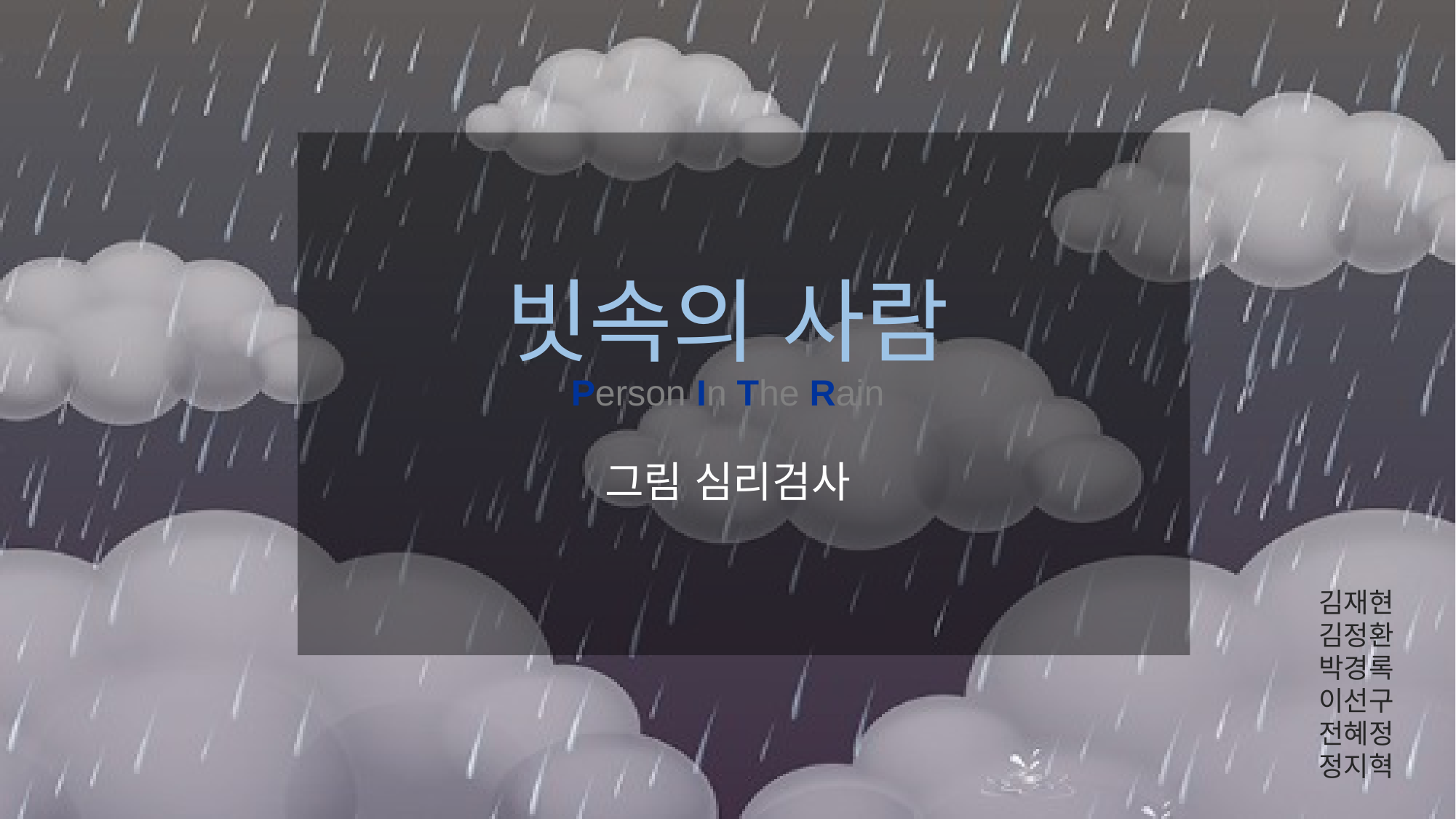

# 빗속의 사람 Person In The Rain
그림 심리검사
김재현
김정환
박경록
이선구
전혜정
정지혁